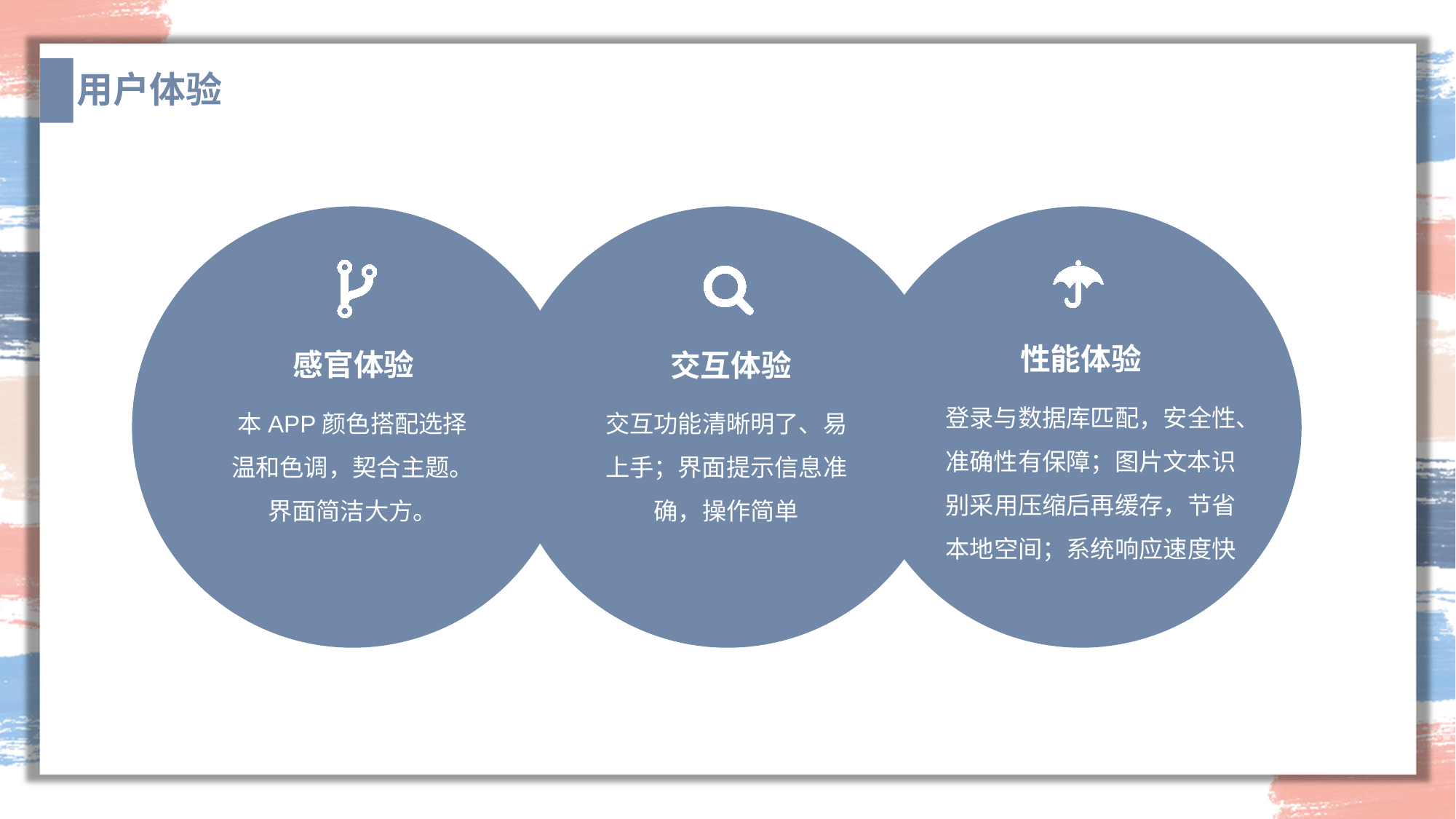

用户体验

性能体验
感官体验
交互体验
登录与数据库匹配，安全性、准确性有保障；图片文本识别采用压缩后再缓存，节省本地空间；系统响应速度快
本APP颜色搭配选择温和色调，契合主题。界面简洁大方。
交互功能清晰明了、易上手；界面提示信息准确，操作简单